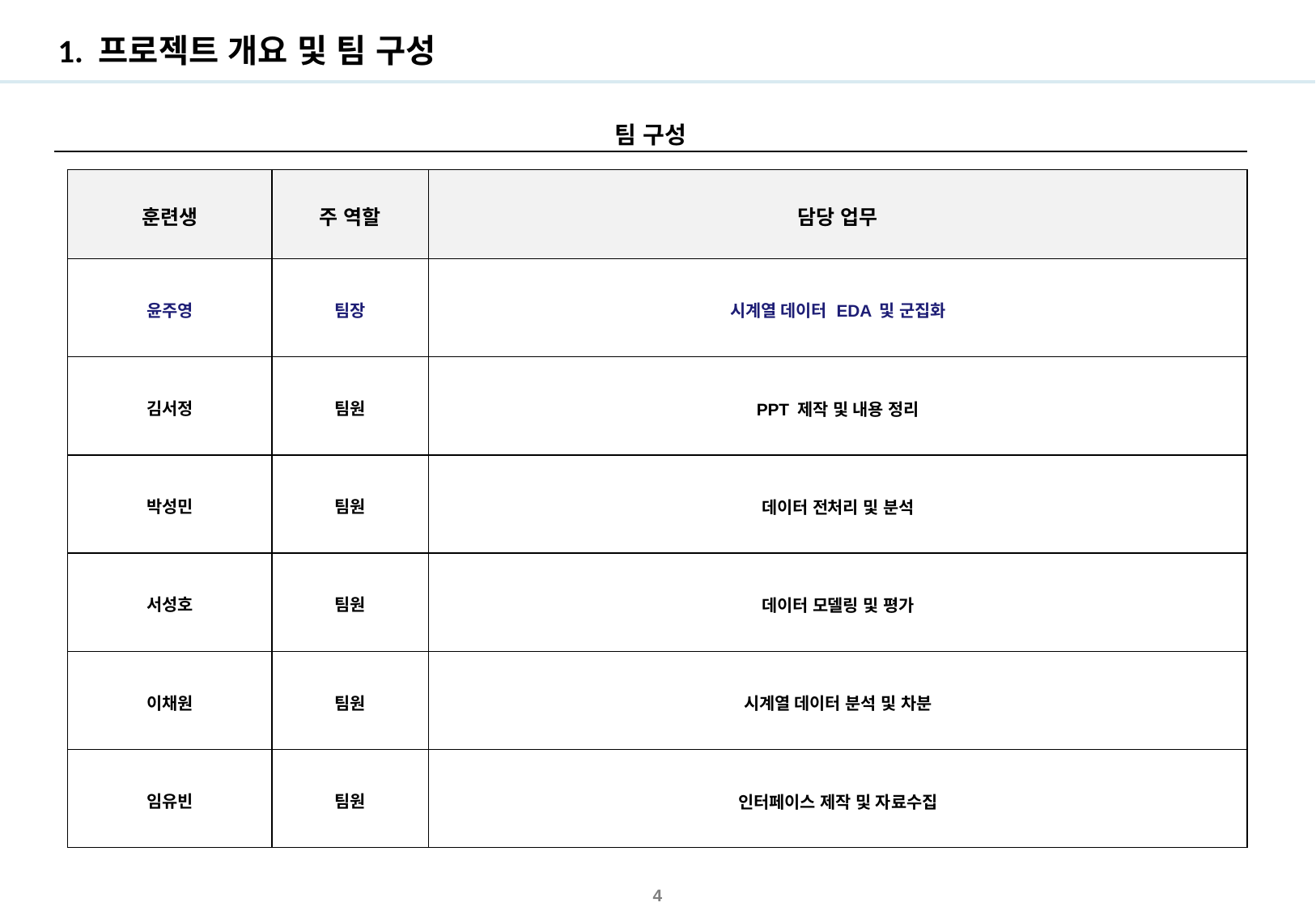

# 1. 프로젝트 개요 및 팀 구성
팀 구성
| 훈련생 | 주 역할 | 담당 업무 |
| --- | --- | --- |
| 윤주영 | 팀장 | 시계열 데이터 EDA 및 군집화 |
| 김서정 | 팀원 | PPT 제작 및 내용 정리 |
| 박성민 | 팀원 | 데이터 전처리 및 분석 |
| 서성호 | 팀원 | 데이터 모델링 및 평가 |
| 이채원 | 팀원 | 시계열 데이터 분석 및 차분 |
| 임유빈 | 팀원 | 인터페이스 제작 및 자료수집 |